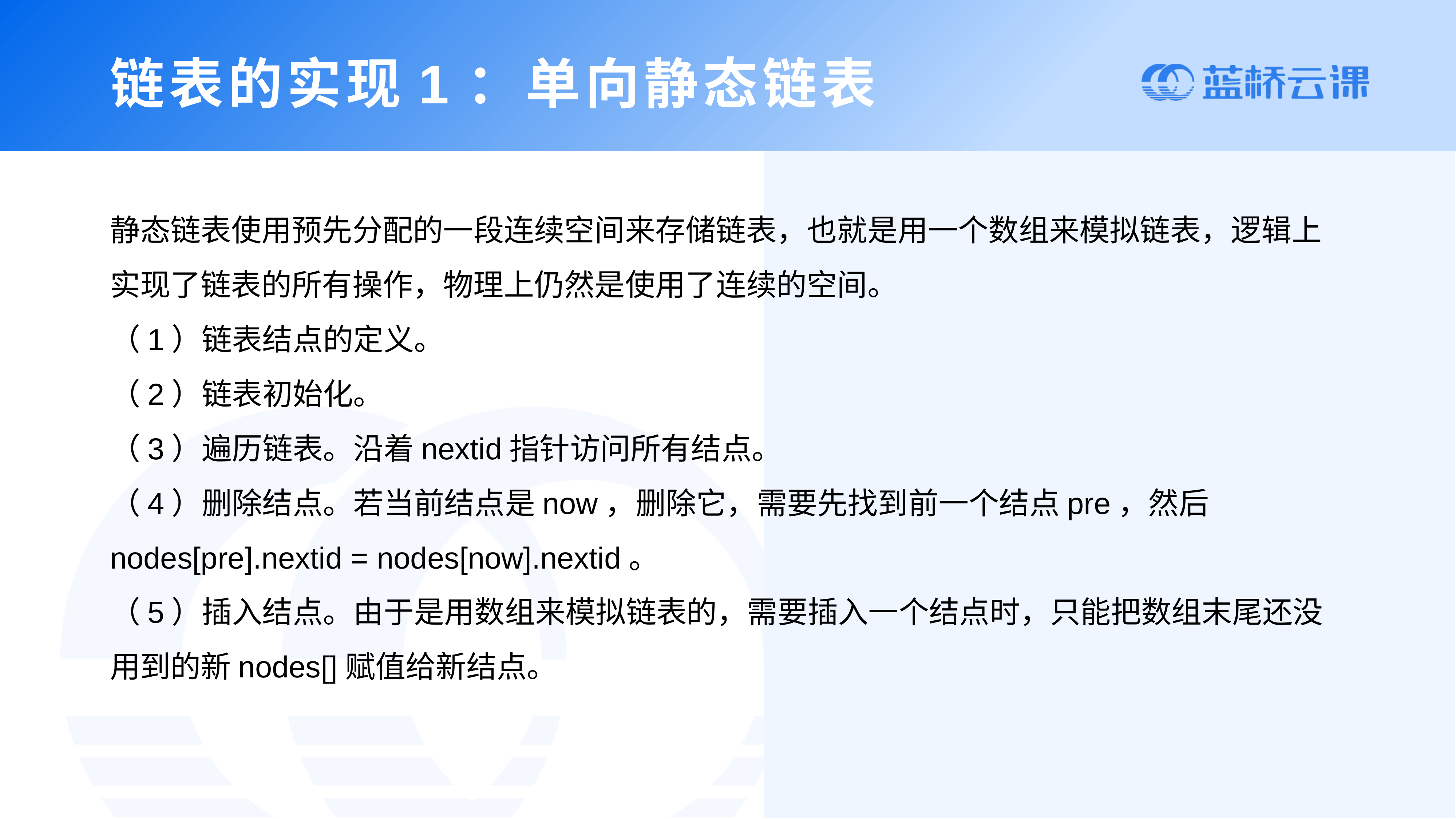

链表的实现1：单向静态链表
静态链表使用预先分配的一段连续空间来存储链表，也就是用一个数组来模拟链表，逻辑上实现了链表的所有操作，物理上仍然是使用了连续的空间。
（1）链表结点的定义。
（2）链表初始化。
（3）遍历链表。沿着nextid指针访问所有结点。
（4）删除结点。若当前结点是now，删除它，需要先找到前一个结点pre，然后nodes[pre].nextid = nodes[now].nextid。
（5）插入结点。由于是用数组来模拟链表的，需要插入一个结点时，只能把数组末尾还没用到的新nodes[]赋值给新结点。